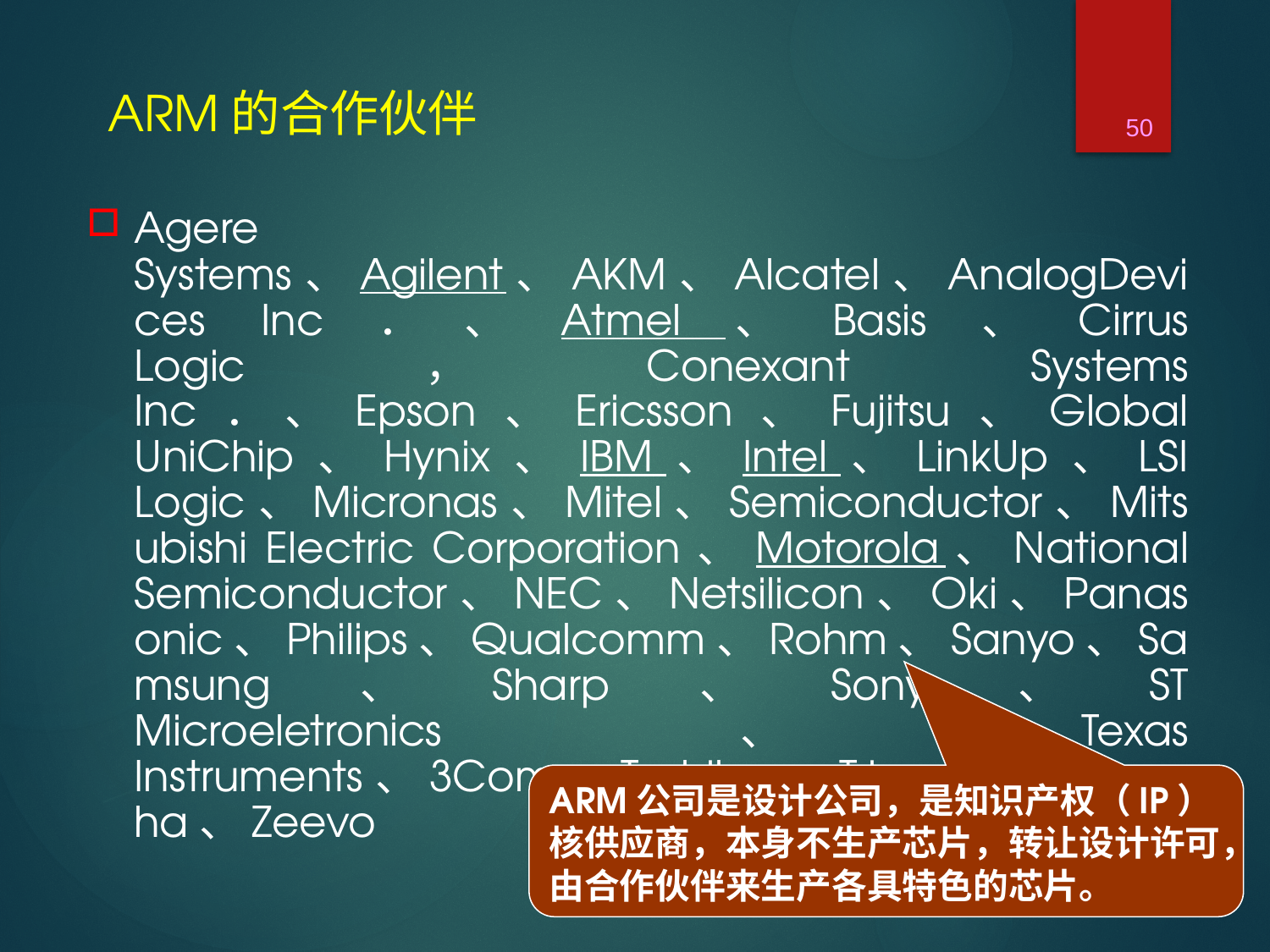

ARM的合作伙伴
50
Agere Systems、Agilent、AKM、Alcatel、AnalogDevices Inc．、Atmel、Basis、Cirrus Logic，Conexant Systems Inc．、Epson、Ericsson、Fujitsu、Global UniChip、Hynix、IBM、Intel、LinkUp、LSI Logic、Micronas、Mitel、Semiconductor、Mitsubishi Electric Corporation、Motorola、National Semiconductor、NEC、Netsilicon、Oki、Panasonic、Philips、Qualcomm、Rohm、Sanyo、Samsung、Sharp、Sony、ST Microeletronics、Texas Instruments、3Com、Toshiba、Triscend、Yamaha、Zeevo
ARM公司是设计公司，是知识产权（IP）核供应商，本身不生产芯片，转让设计许可，由合作伙伴来生产各具特色的芯片。